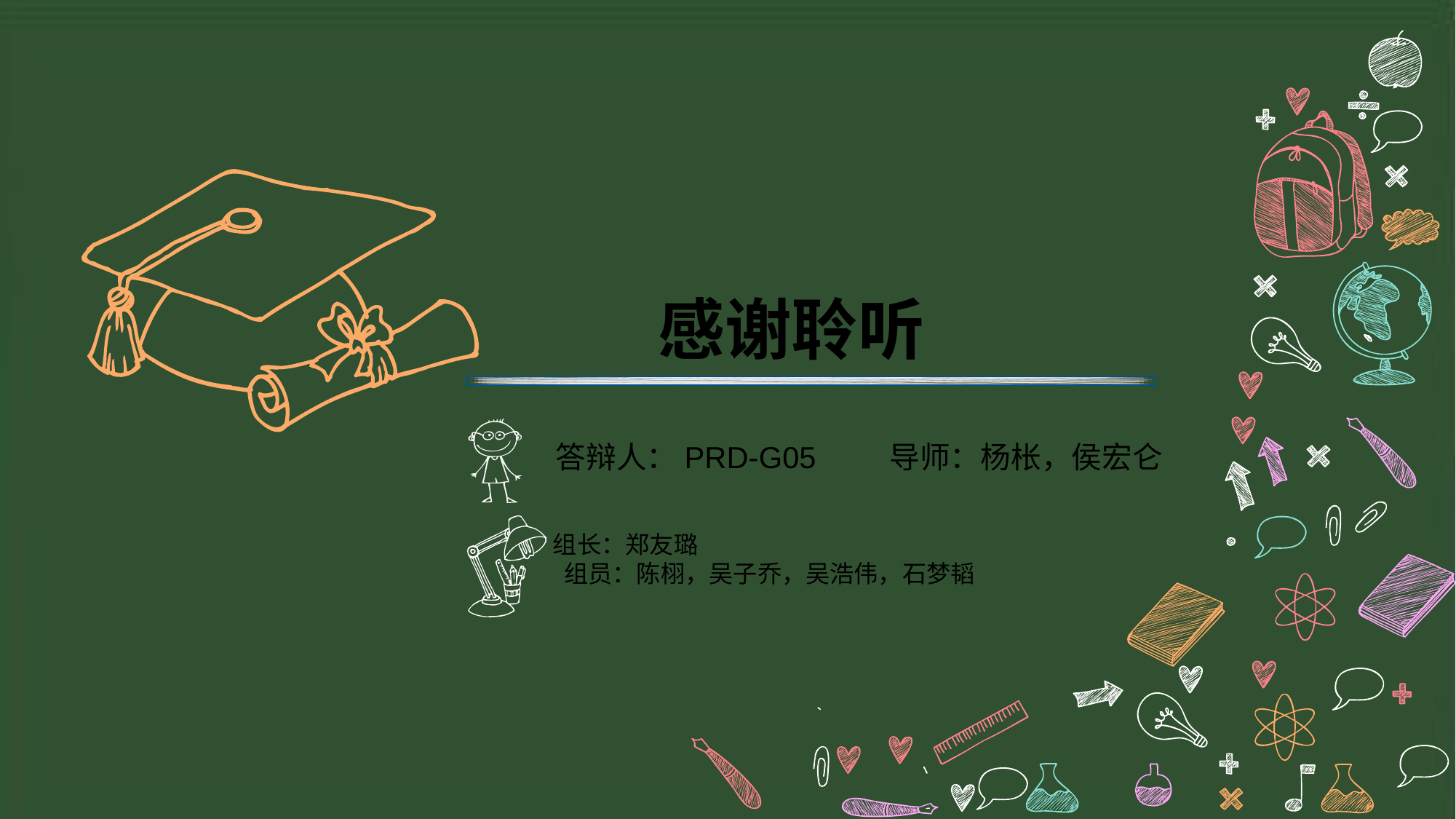

感谢聆听

    答辩人：PRD-G05	    导师：杨枨，侯宏仑

           组长：郑友璐
      组员：陈栩，吴子乔，吴浩伟，石梦韬